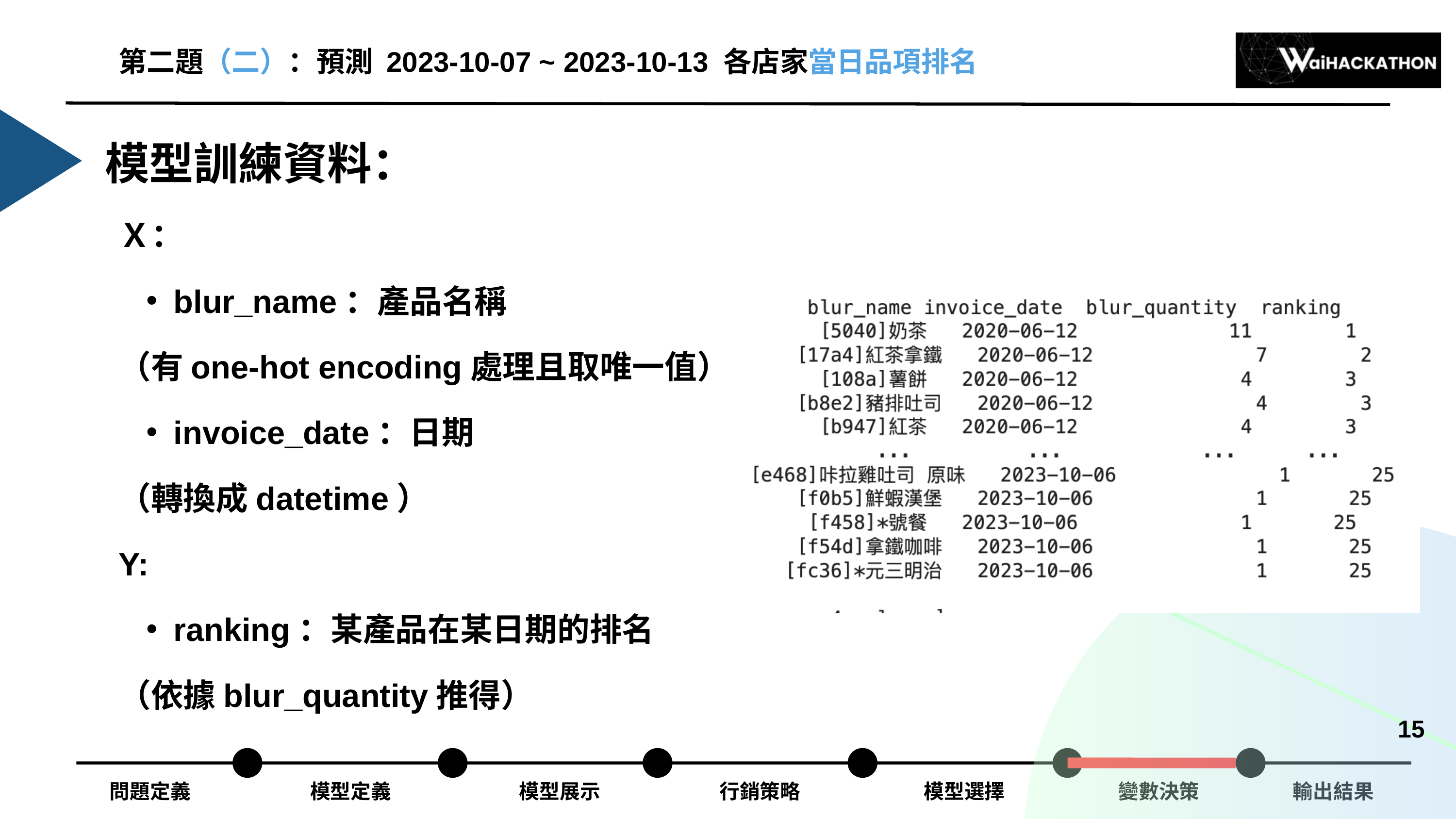

第二題（二）：預測 2023-10-07 ~ 2023-10-13 各店家當日品項排名

模型訓練資料：
Ｘ：
blur_name：產品名稱
（有one-hot encoding處理且取唯一值）
invoice_date：日期
（轉換成datetime）
Y:
ranking：某產品在某日期的排名
（依據blur_quantity推得）

15

問題定義
模型定義
模型展示
行銷策略
模型選擇
變數決策
輸出結果